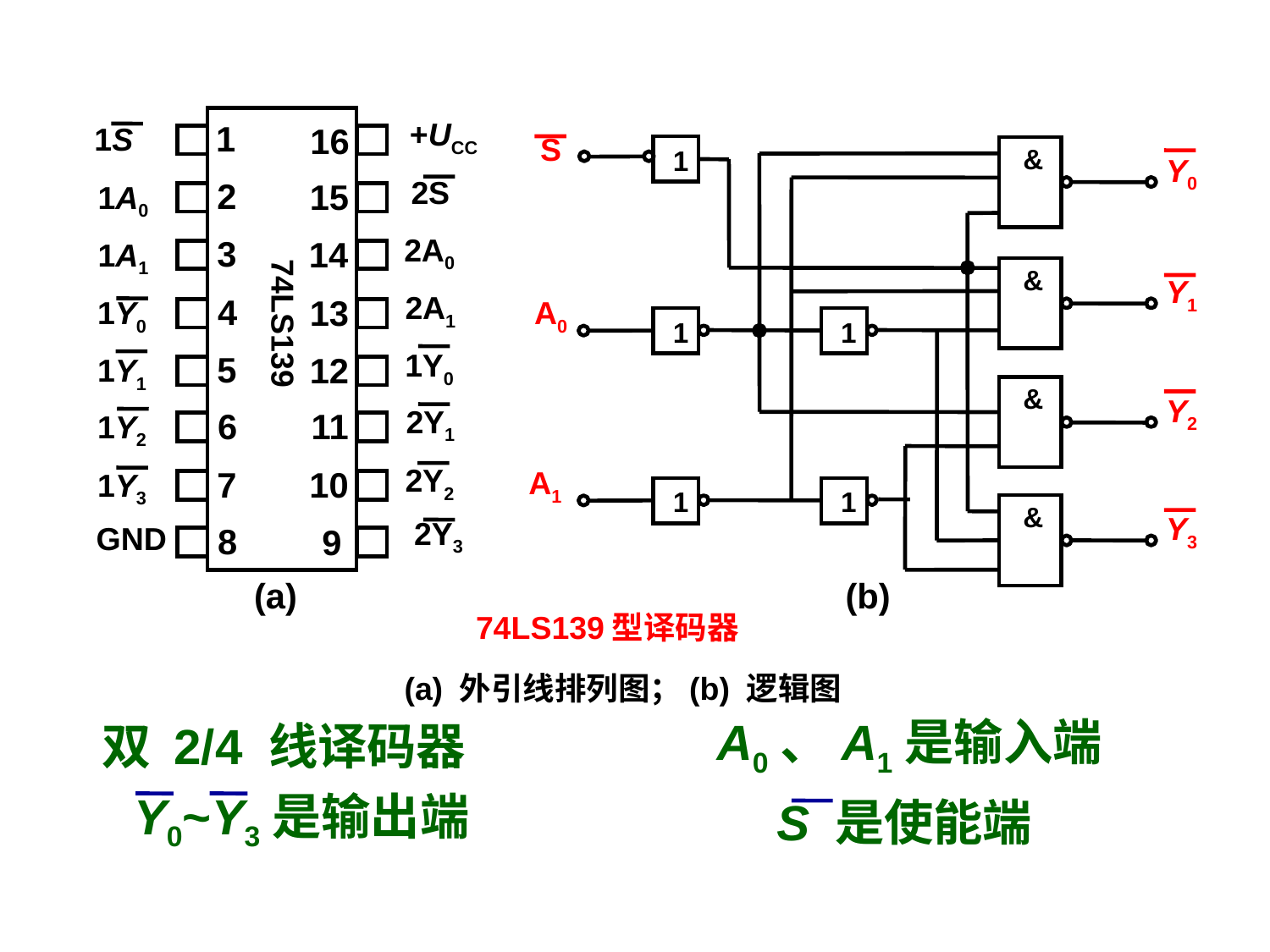

+UCC
1
2
3
4
5
6
7
8
16
1S
1A0
1A1
1Y0
1Y1
1Y2
1Y3
GND

2S
15

2A0
14

2A1
13
74LS139

1Y0
12

2Y1
11

2Y2
10

2Y3
9

S

&
1

Y0

&

Y1

A0

1
1

&
Y2

A1

1
1

&

Y3

(a)
(b)
 74LS139型译码器
(a) 外引线排列图；(b) 逻辑图
双 2/4 线译码器
A0、A1是输入端
Y0~Y3是输出端

    S 是使能端